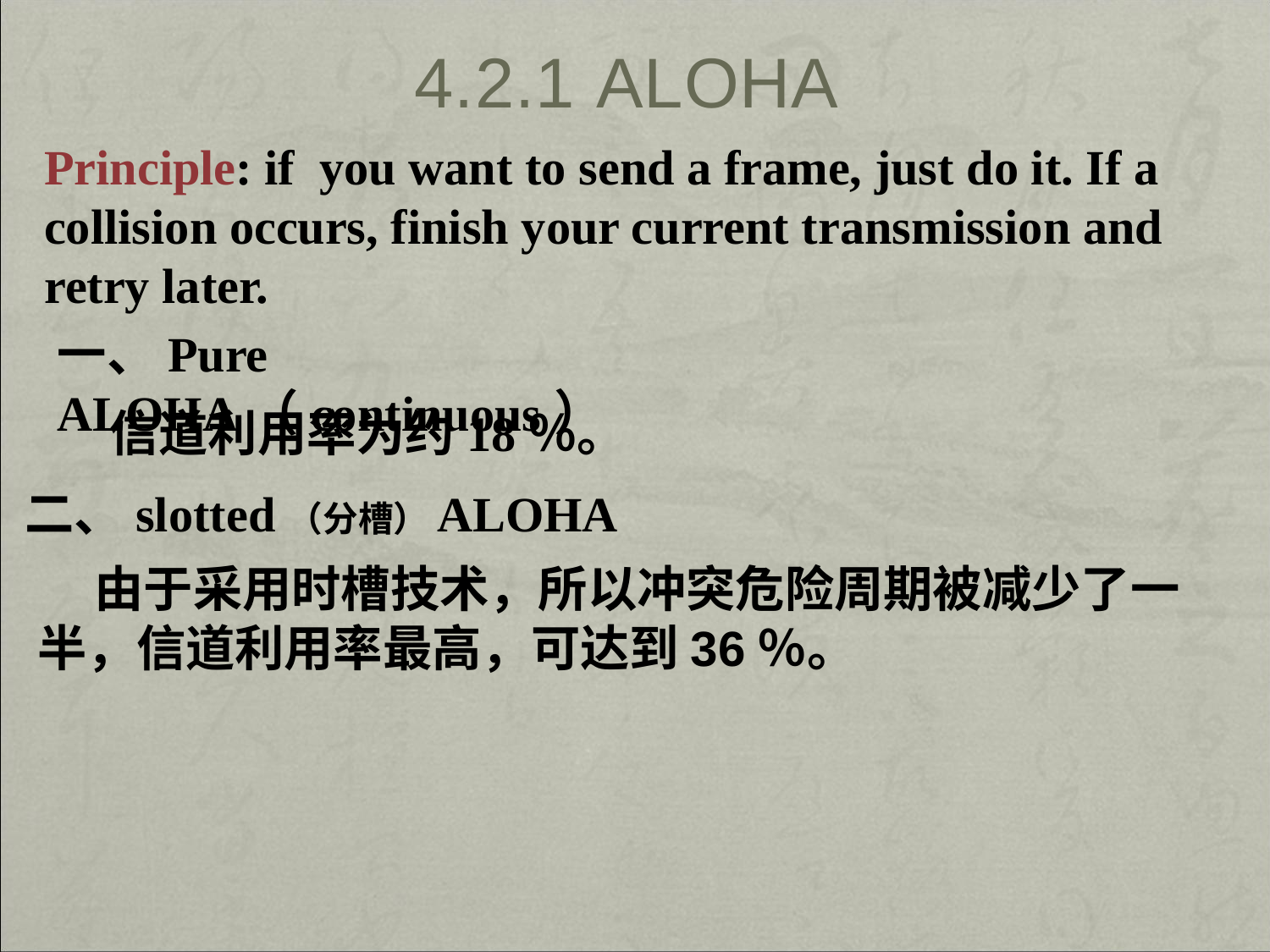

# 4.2.1 ALOHA
Principle: if  you want to send a frame, just do it. If a collision occurs, finish your current transmission and retry later.
一、Pure ALOHA（continuous）
信道利用率为约18％。

二、slotted（分槽）ALOHA
    由于采用时槽技术，所以冲突危险周期被减少了一半，信道利用率最高，可达到36％。
55